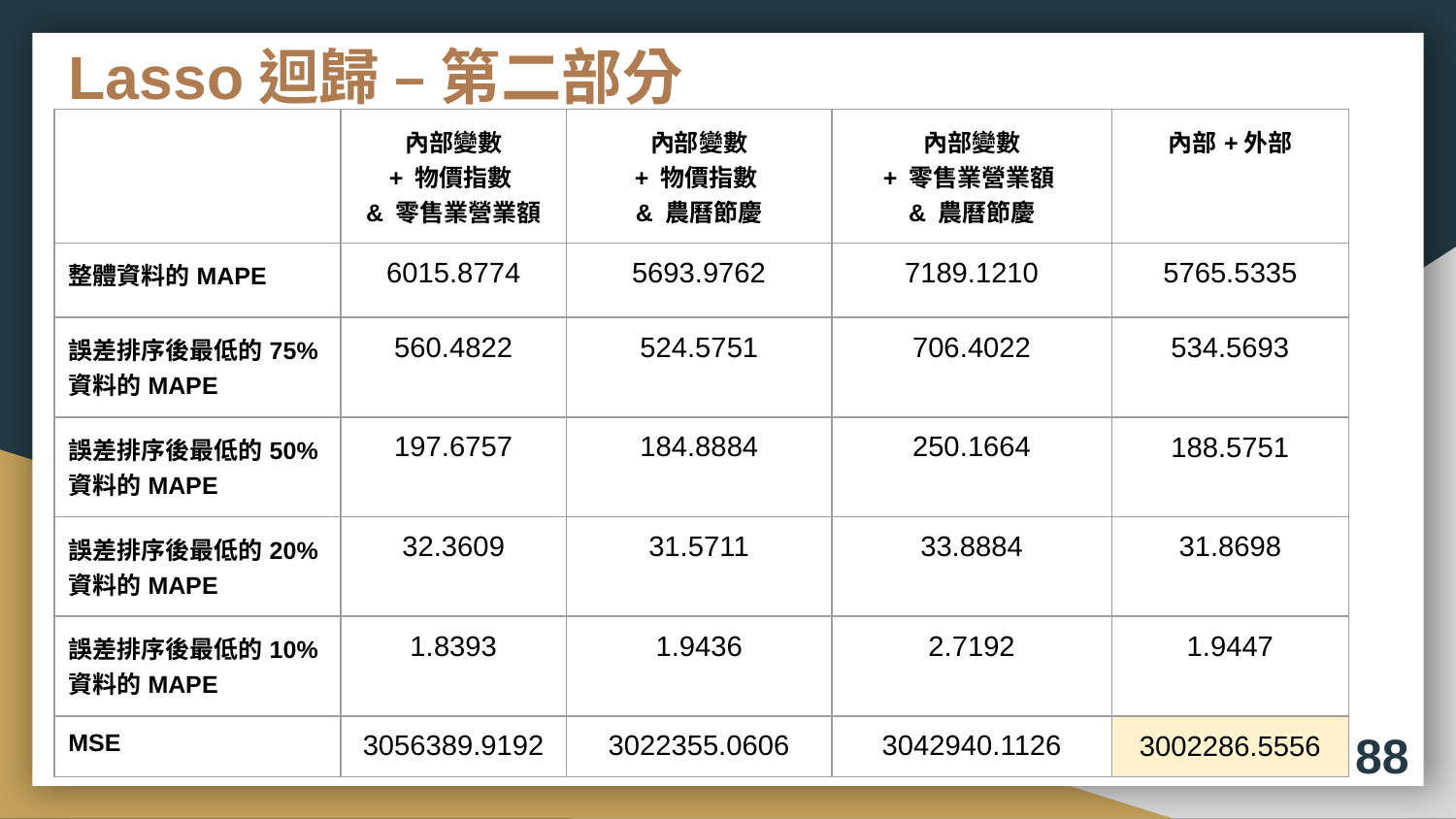

# Lasso迴歸 – 第二部分
|  | 內部變數 + 物價指數 & 零售業營業額 | 內部變數 + 物價指數 & 農曆節慶 | 內部變數 + 零售業營業額 & 農曆節慶 | 內部+外部 |
| --- | --- | --- | --- | --- |
| 整體資料的MAPE | 6015.8774 | 5693.9762 | 7189.1210 | 5765.5335 |
| 誤差排序後最低的75%資料的MAPE | 560.4822 | 524.5751 | 706.4022 | 534.5693 |
| 誤差排序後最低的50%資料的MAPE | 197.6757 | 184.8884 | 250.1664 | 188.5751 |
| 誤差排序後最低的20%資料的MAPE | 32.3609 | 31.5711 | 33.8884 | 31.8698 |
| 誤差排序後最低的10%資料的MAPE | 1.8393 | 1.9436 | 2.7192 | 1.9447 |
| MSE | 3056389.9192 | 3022355.0606 | 3042940.1126 | 3002286.5556 |
88